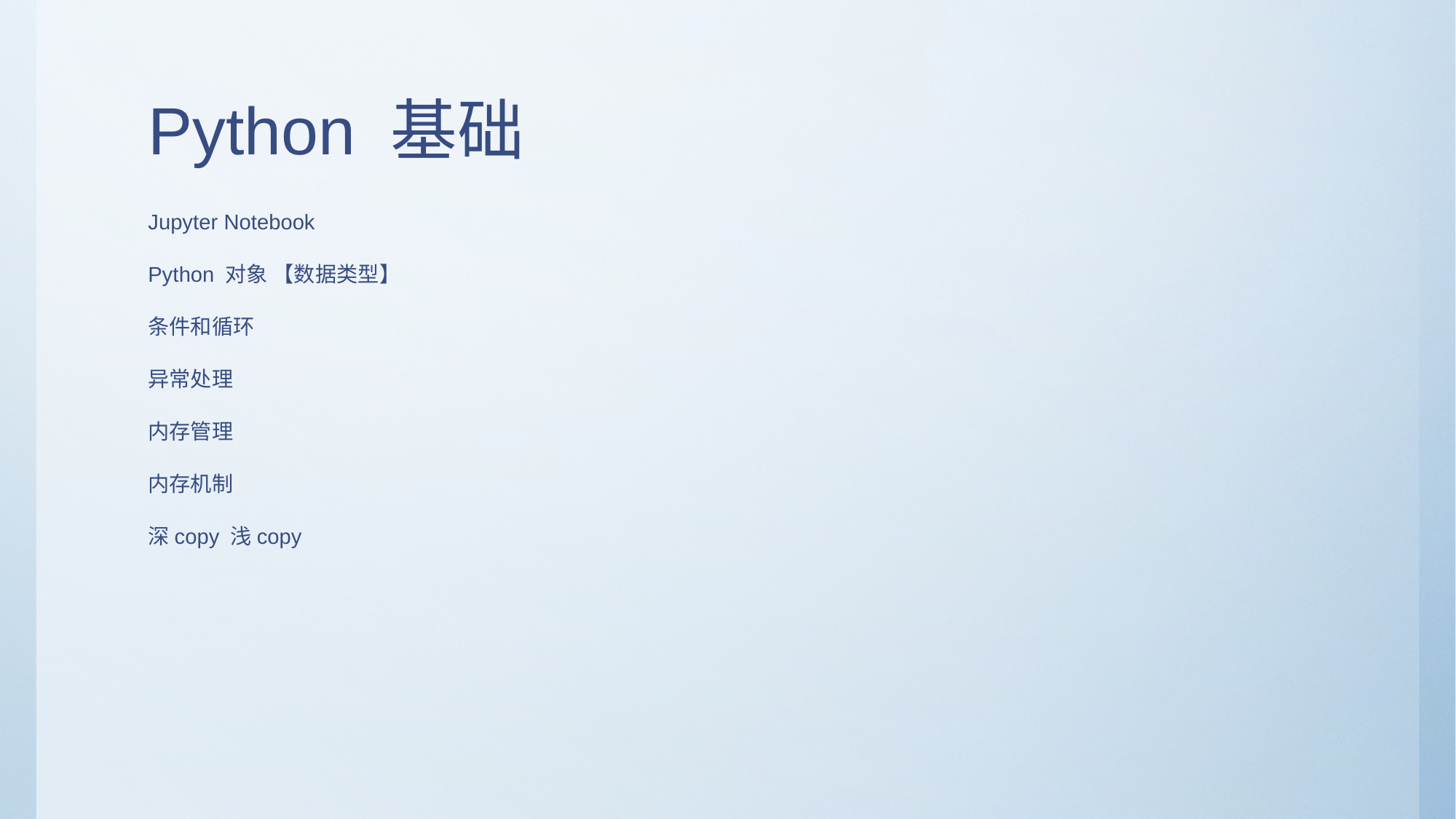

# Python 基础
Jupyter Notebook
Python 对象 【数据类型】
条件和循环
异常处理
内存管理
内存机制
深copy 浅copy